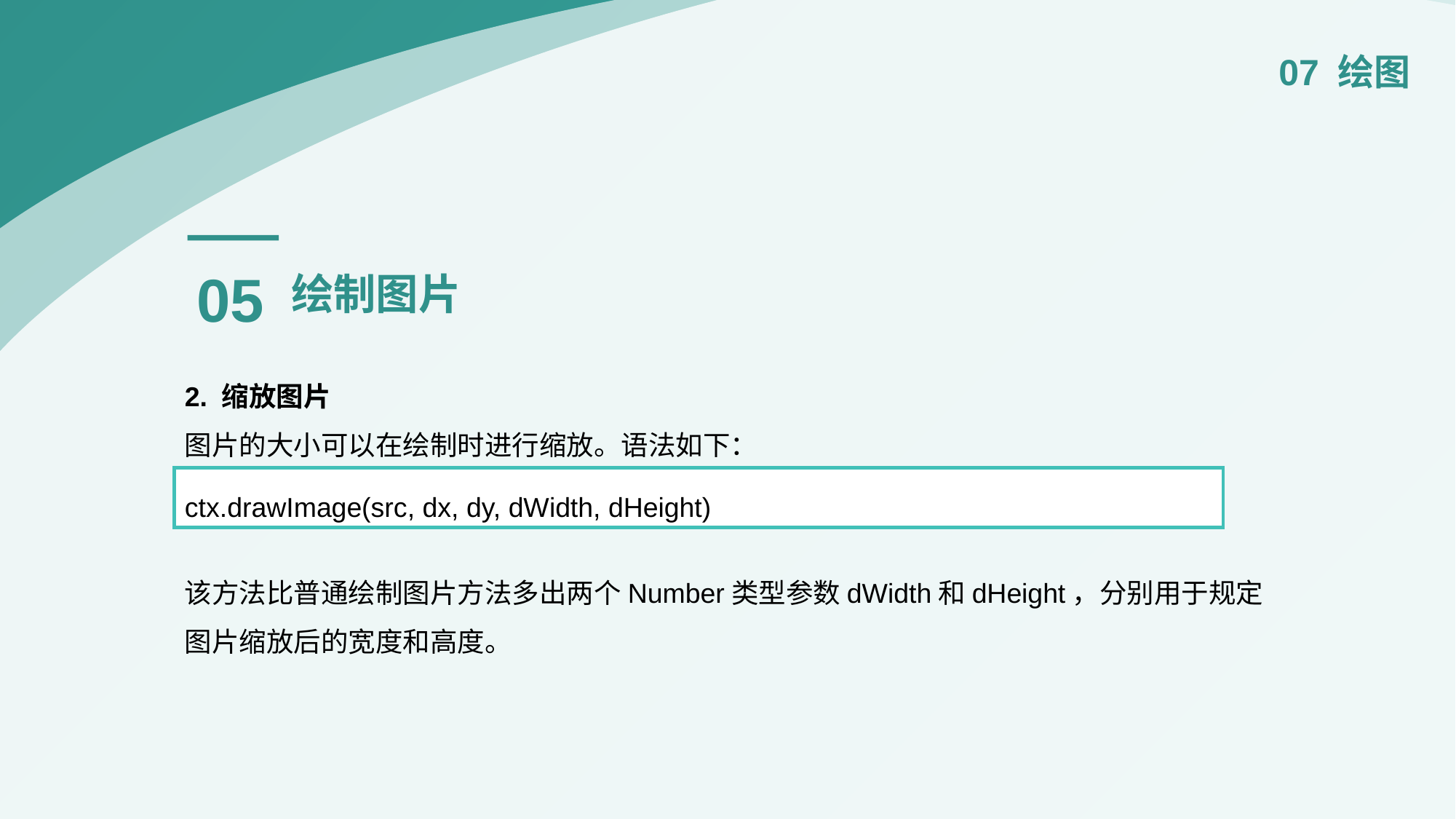

07 绘图
05

绘制图片
2. 缩放图片
图片的大小可以在绘制时进行缩放。语法如下：

该方法比普通绘制图片方法多出两个Number类型参数dWidth和dHeight，分别用于规定图片缩放后的宽度和高度。
ctx.drawImage(src, dx, dy, dWidth, dHeight)